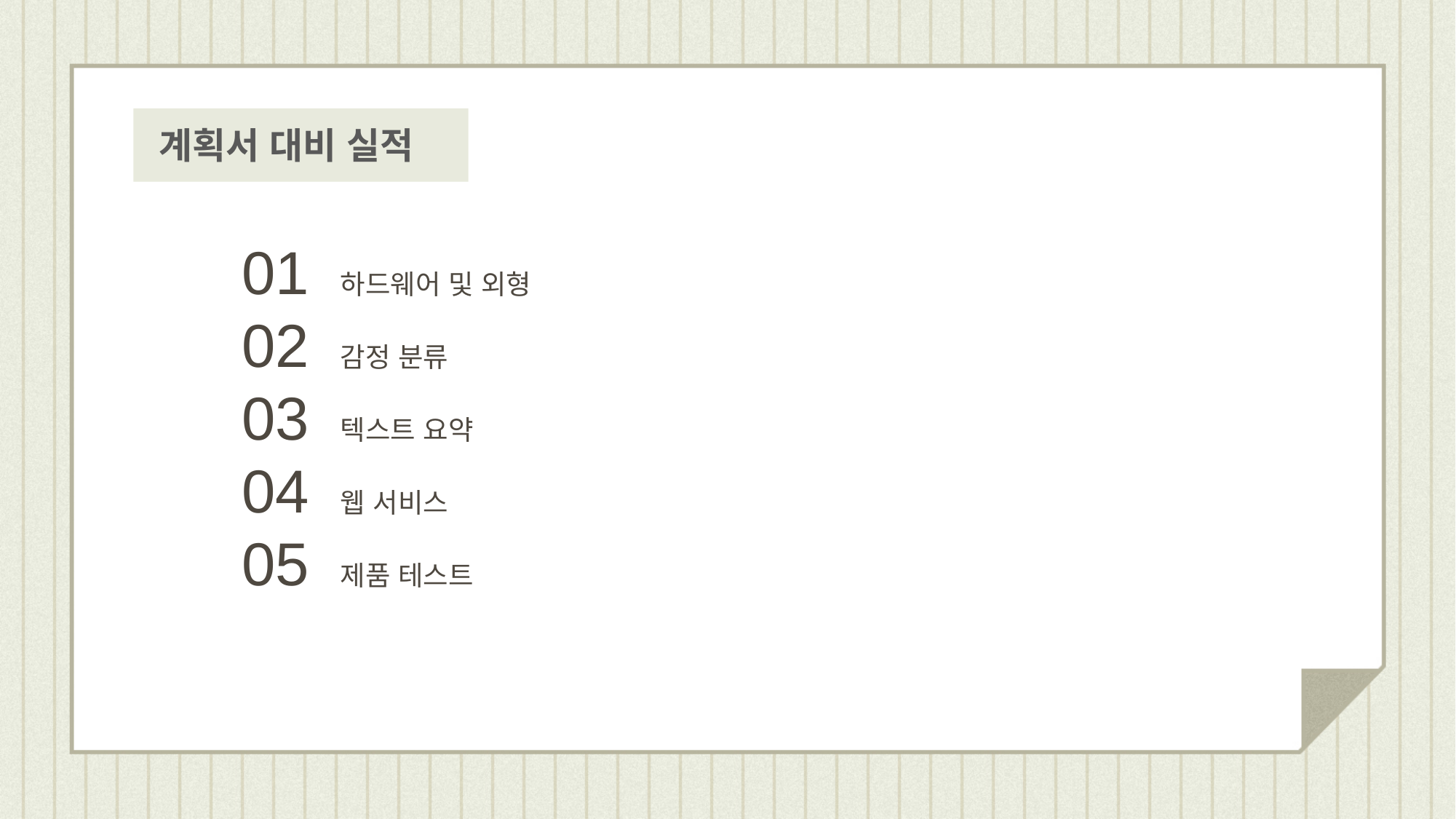

계획서 대비 실적
01 하드웨어 및 외형
02 감정 분류
03 텍스트 요약
04 웹 서비스
05 제품 테스트